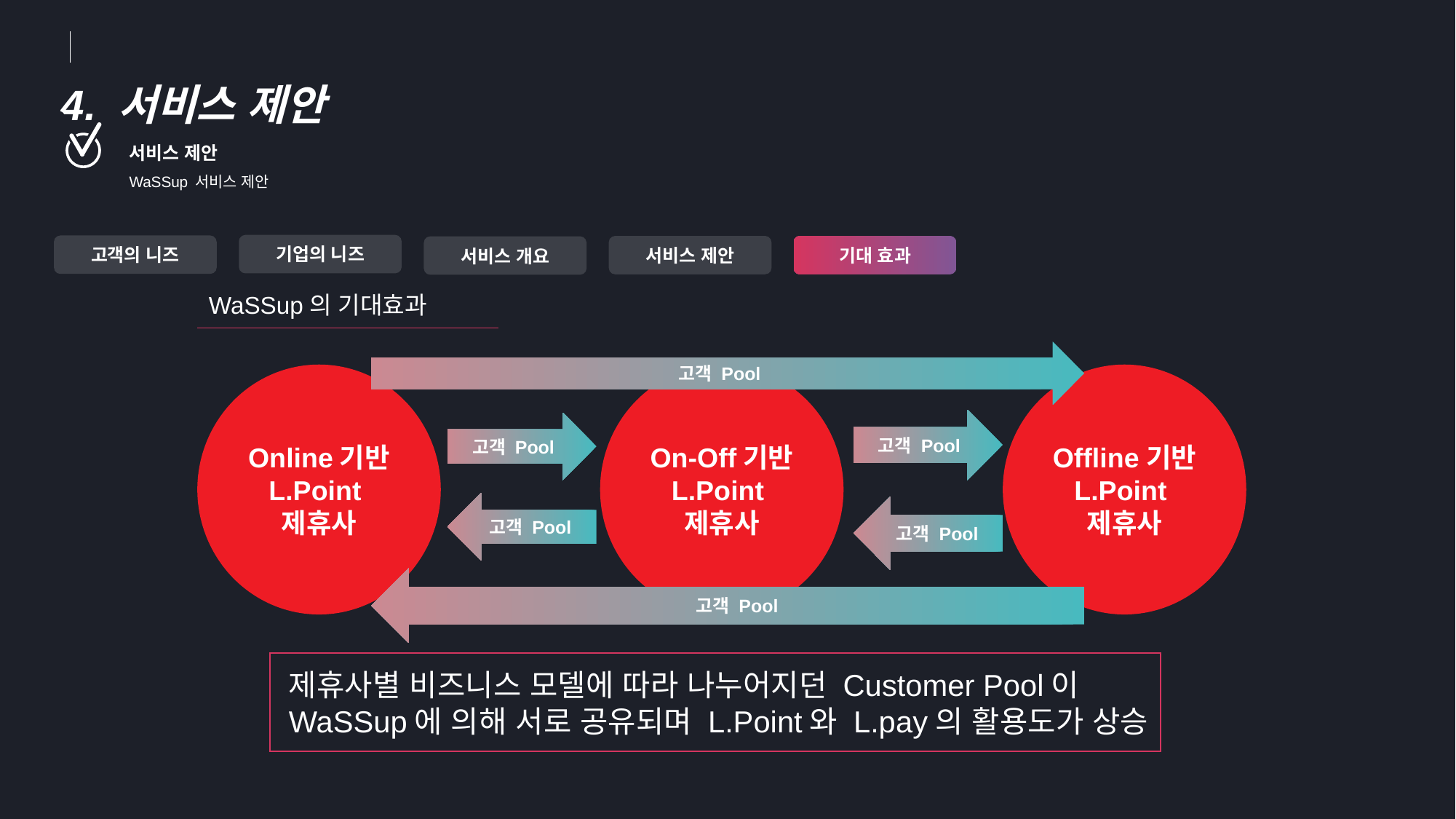

4. 서비스 제안

서비스 제안
WaSSup 서비스 제안
기업의 니즈
고객의 니즈
서비스 제안
기대 효과
서비스 개요
WaSSup의 기대효과
고객 Pool
Online기반
L.Point
제휴사
On-Off기반
L.Point
제휴사
Offline기반
L.Point
제휴사
고객 Pool
고객 Pool
고객 Pool
고객 Pool
고객 Pool

제휴사별 비즈니스 모델에 따라 나누어지던 Customer Pool이
WaSSup에 의해 서로 공유되며 L.Point와 L.pay의 활용도가 상승